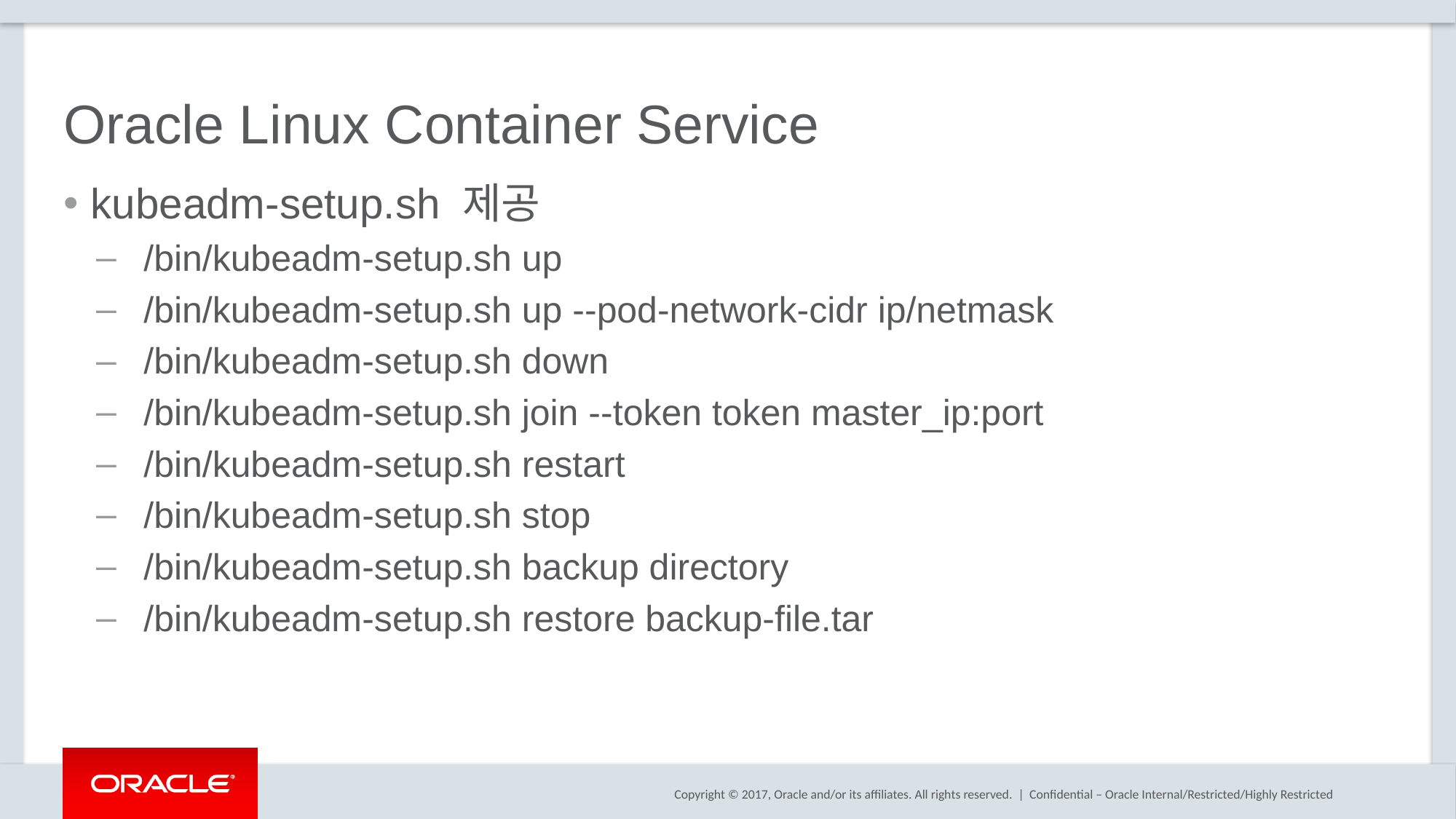

# Oracle Linux Container Service
kubeadm-setup.sh 제공
  /bin/kubeadm-setup.sh up
  /bin/kubeadm-setup.sh up --pod-network-cidr ip/netmask
  /bin/kubeadm-setup.sh down
  /bin/kubeadm-setup.sh join --token token master_ip:port
  /bin/kubeadm-setup.sh restart
  /bin/kubeadm-setup.sh stop
  /bin/kubeadm-setup.sh backup directory
  /bin/kubeadm-setup.sh restore backup-file.tar

Confidential – Oracle Internal/Restricted/Highly Restricted
33